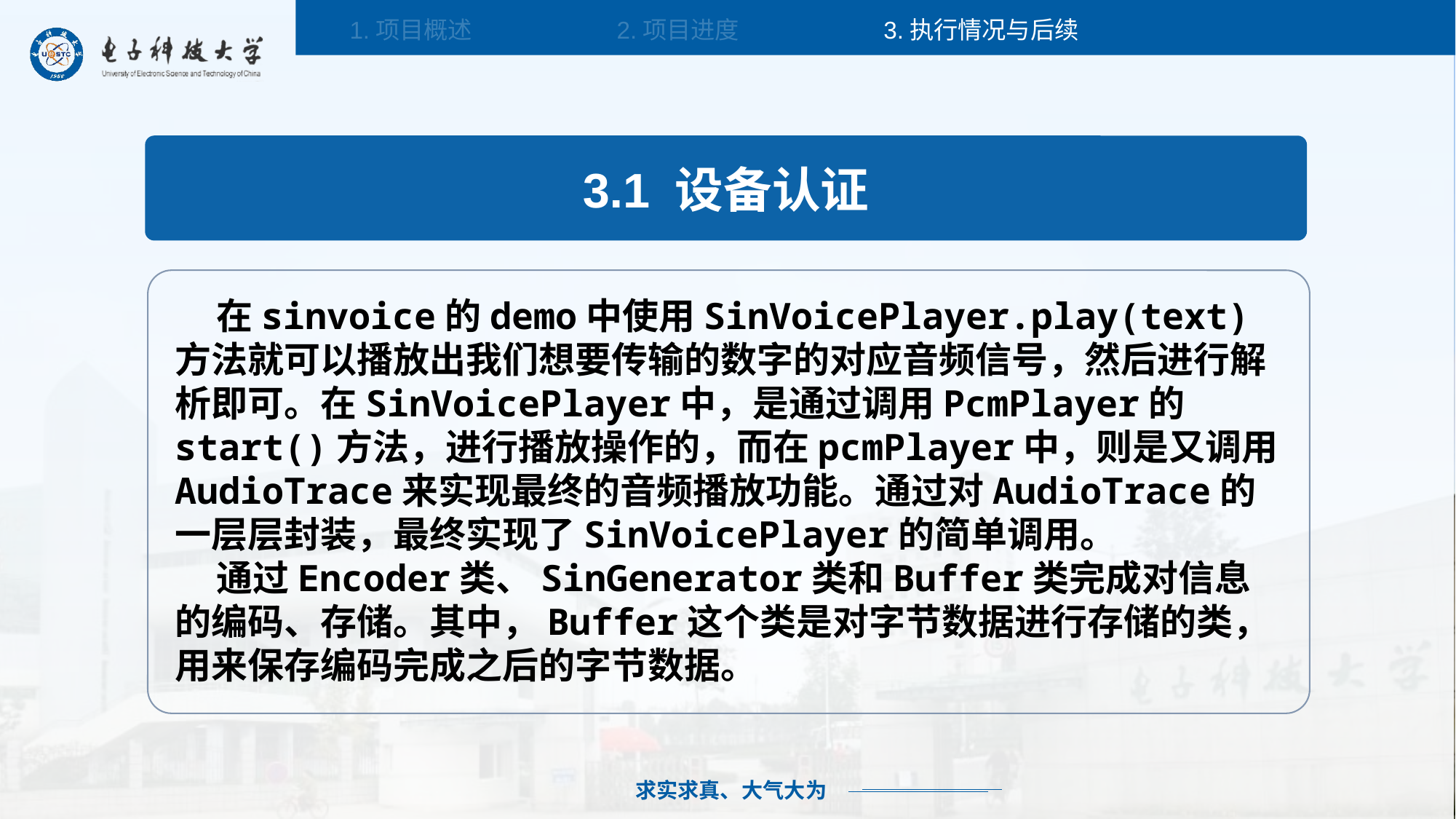

2.项目进度
3.执行情况与后续
1.项目概述
3.1 设备认证

    在sinvoice的demo中使用SinVoicePlayer.play(text)方法就可以播放出我们想要传输的数字的对应音频信号，然后进行解析即可。在SinVoicePlayer中，是通过调用PcmPlayer的start()方法，进行播放操作的，而在pcmPlayer中，则是又调用AudioTrace来实现最终的音频播放功能。通过对AudioTrace的一层层封装，最终实现了SinVoicePlayer的简单调用。
    通过Encoder类、SinGenerator类和Buffer类完成对信息的编码、存储。其中，Buffer这个类是对字节数据进行存储的类，用来保存编码完成之后的字节数据。